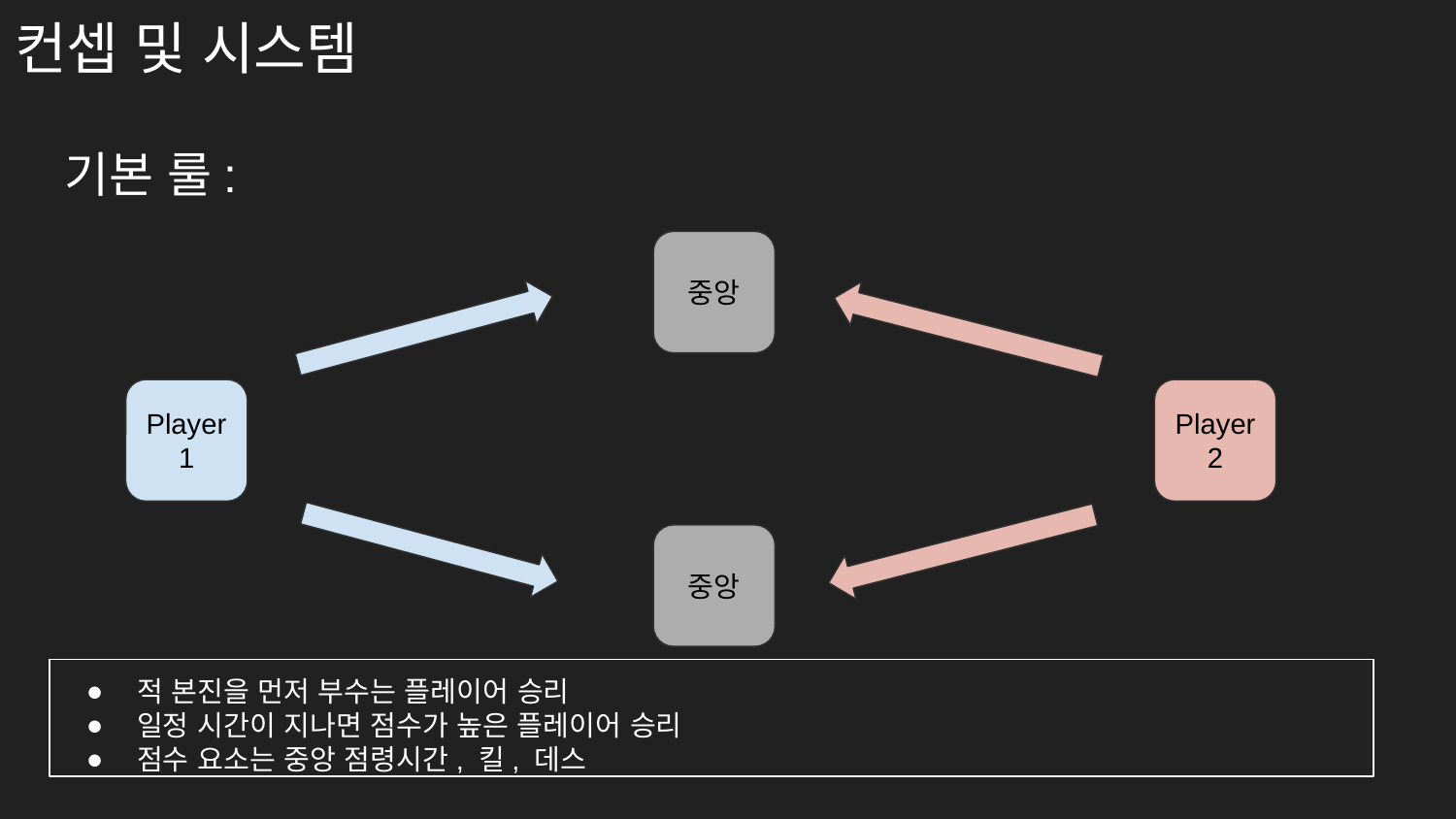

# 컨셉 및 시스템
기본 룰:
중앙

Player1
Player2
중앙

적 본진을 먼저 부수는 플레이어 승리
일정 시간이 지나면 점수가 높은 플레이어 승리
점수 요소는 중앙 점령시간, 킬, 데스